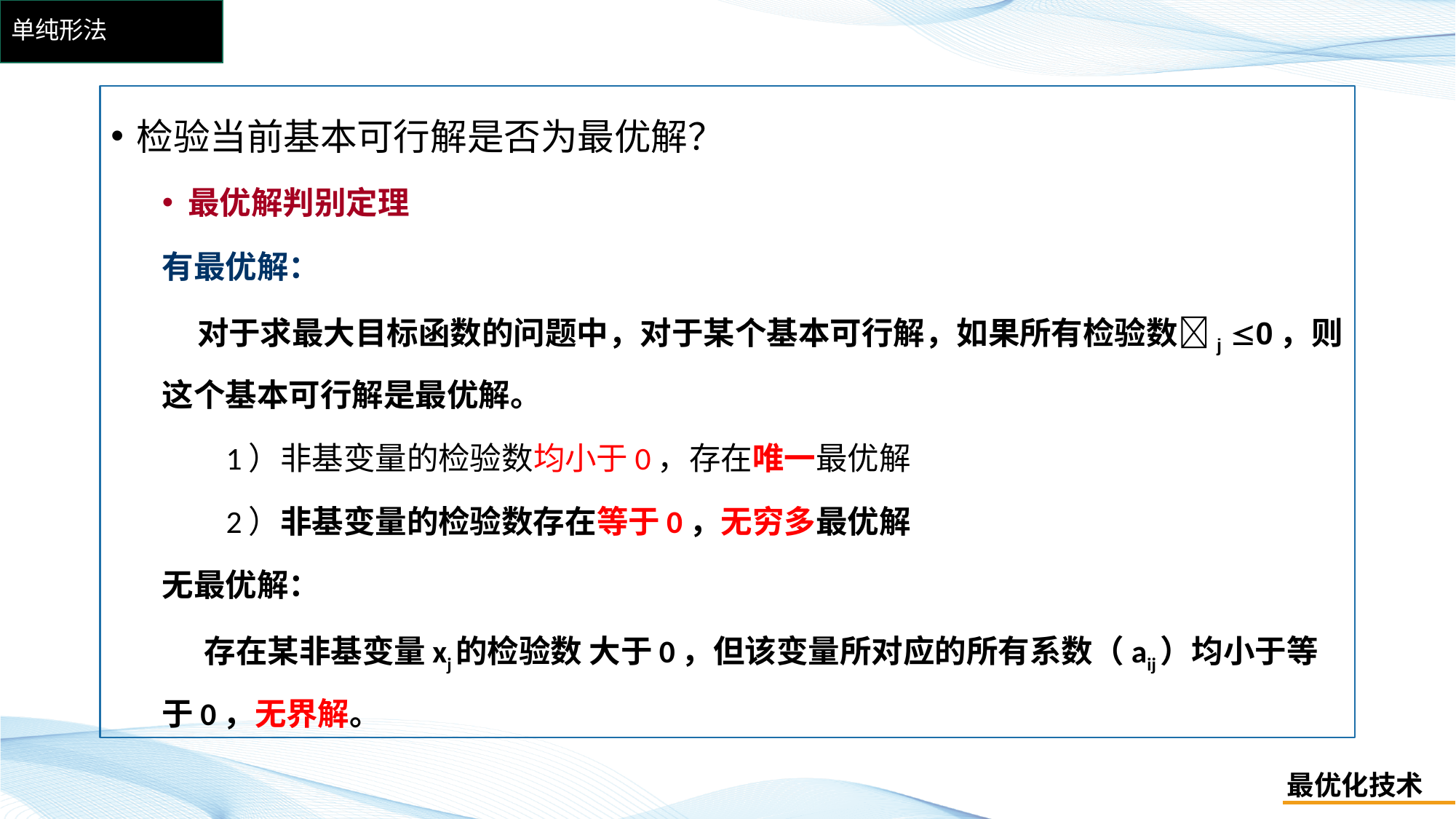

# 单纯形法
检验当前基本可行解是否为最优解？
最优解判别定理
有最优解：
    对于求最大目标函数的问题中，对于某个基本可行解，如果所有检验数σj ≤0，则这个基本可行解是最优解。
         1）非基变量的检验数均小于0，存在唯一最优解
         2）非基变量的检验数存在等于0，无穷多最优解
无最优解：
     存在某非基变量xj的检验数 大于0，但该变量所对应的所有系数（aij）均小于等于0，无界解。